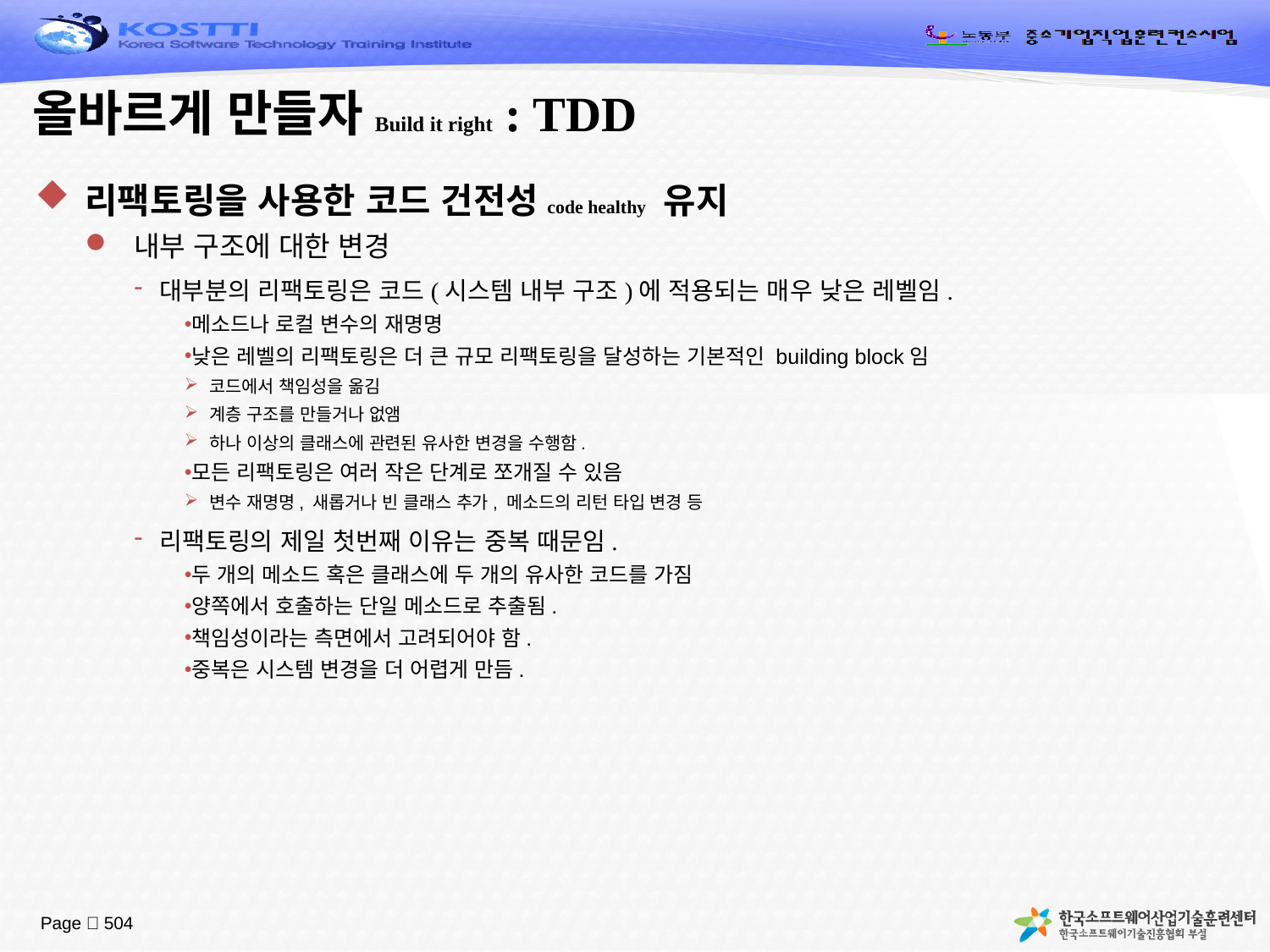

# 올바르게 만들자Build it right : TDD
리팩토링을 사용한 코드 건전성code healthy 유지
내부 구조에 대한 변경
대부분의 리팩토링은 코드(시스템 내부 구조)에 적용되는 매우 낮은 레벨임.
메소드나 로컬 변수의 재명명
낮은 레벨의 리팩토링은 더 큰 규모 리팩토링을 달성하는 기본적인 building block임
코드에서 책임성을 옮김
계층 구조를 만들거나 없앰
하나 이상의 클래스에 관련된 유사한 변경을 수행함.
모든 리팩토링은 여러 작은 단계로 쪼개질 수 있음
변수 재명명, 새롭거나 빈 클래스 추가, 메소드의 리턴 타입 변경 등
리팩토링의 제일 첫번째 이유는 중복 때문임.
두 개의 메소드 혹은 클래스에 두 개의 유사한 코드를 가짐
양쪽에서 호출하는 단일 메소드로 추출됨.
책임성이라는 측면에서 고려되어야 함.
중복은 시스템 변경을 더 어렵게 만듬.